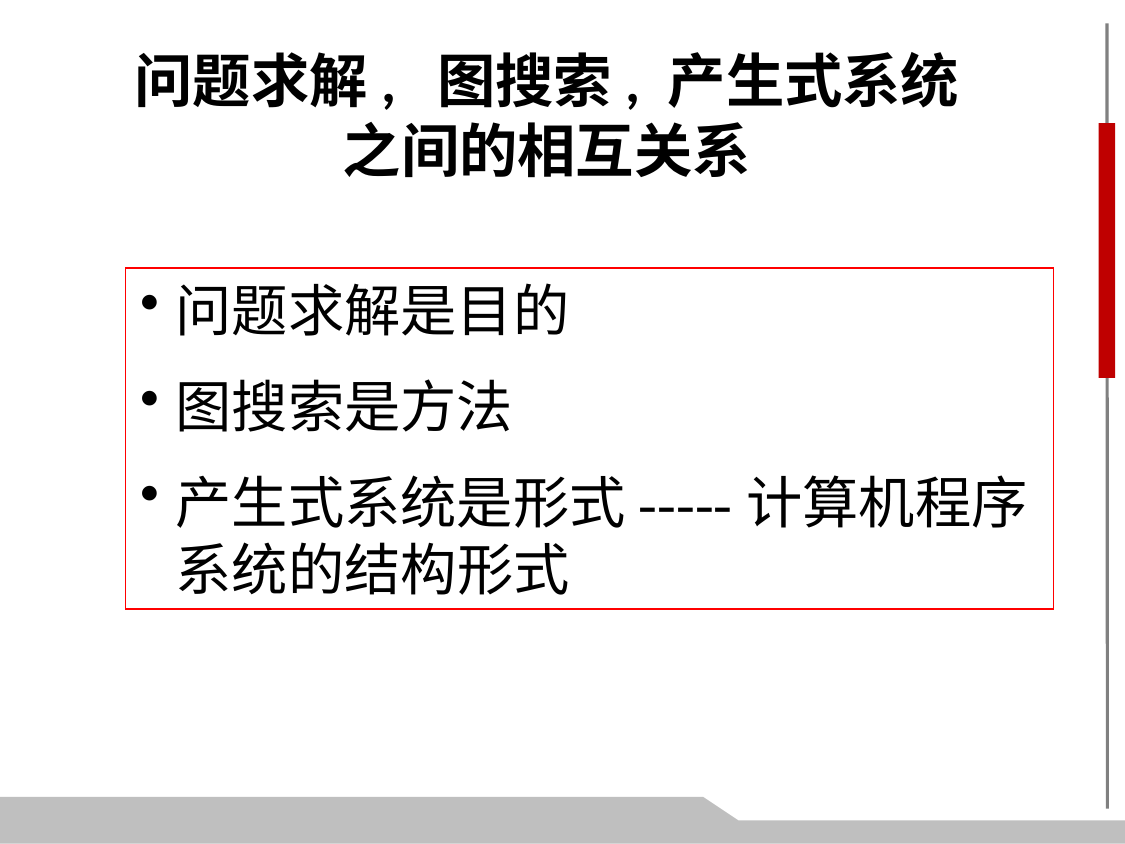

问题求解,  图搜索, 产生式系统
之间的相互关系
问题求解是目的
图搜索是方法
产生式系统是形式-----计算机程序系统的结构形式